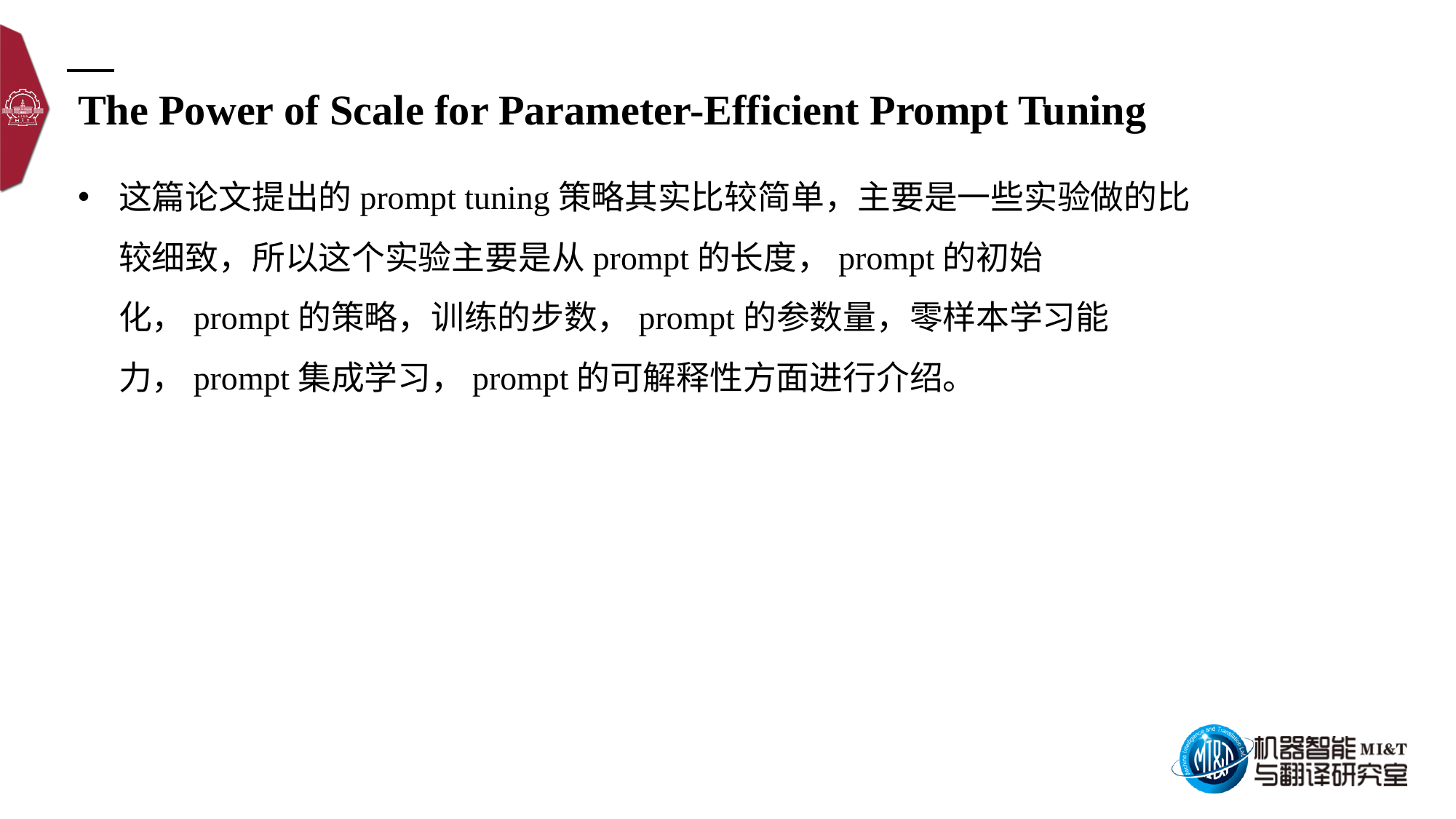

The Power of Scale for Parameter-Efficient Prompt Tuning
这篇论文提出的prompt tuning策略其实比较简单，主要是一些实验做的比较细致，所以这个实验主要是从prompt的长度，prompt的初始化，prompt的策略，训练的步数，prompt的参数量，零样本学习能力，prompt集成学习，prompt的可解释性方面进行介绍。